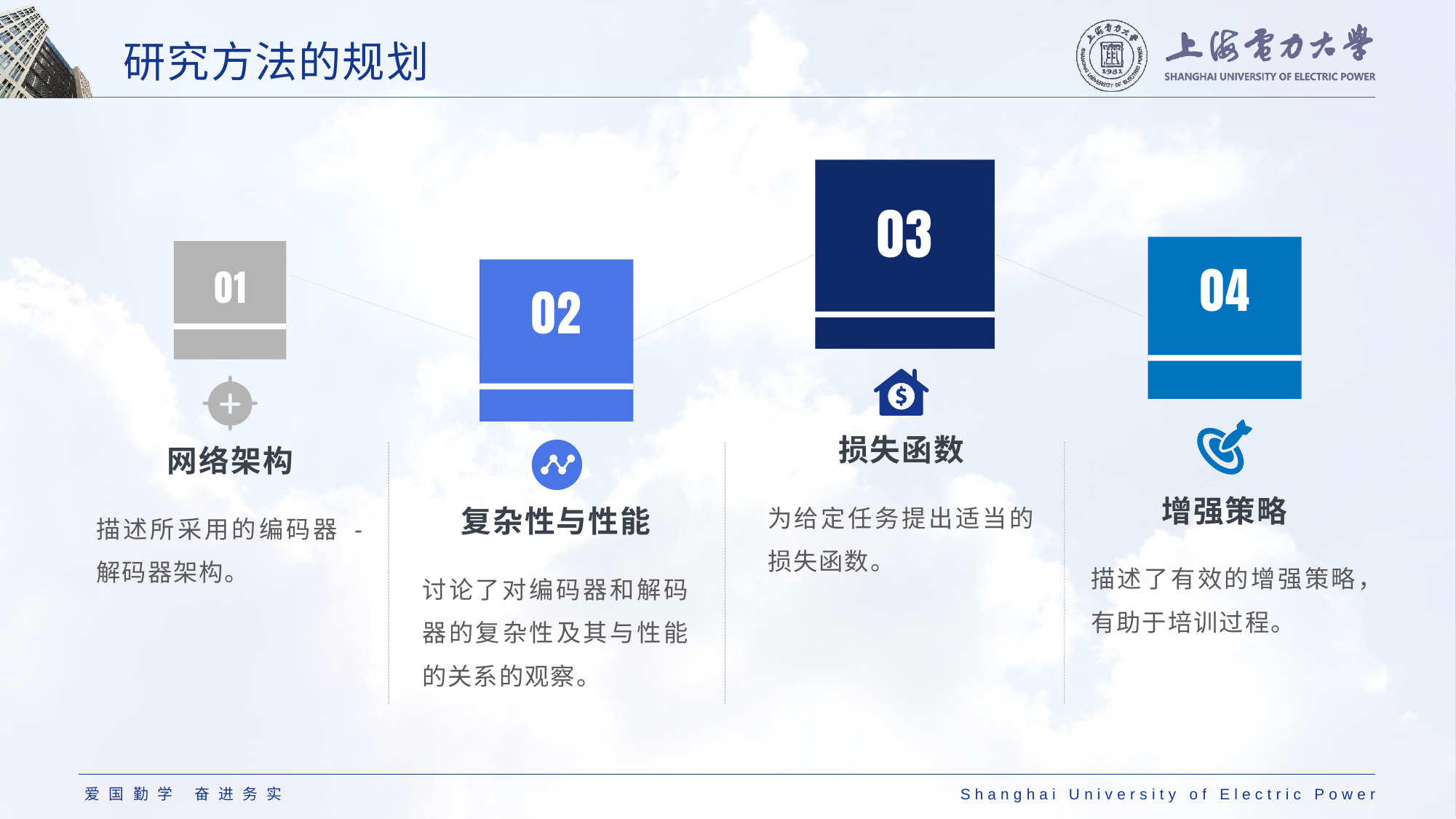

# 研究方法的规划
03

04
01
02

损失函数
网络架构

为给定任务提出适当的损失函数。
增强策略
描述所采用的编码器 - 解码器架构。
复杂性与性能
描述了有效的增强策略，有助于培训过程。
讨论了对编码器和解码器的复杂性及其与性能的关系的观察。